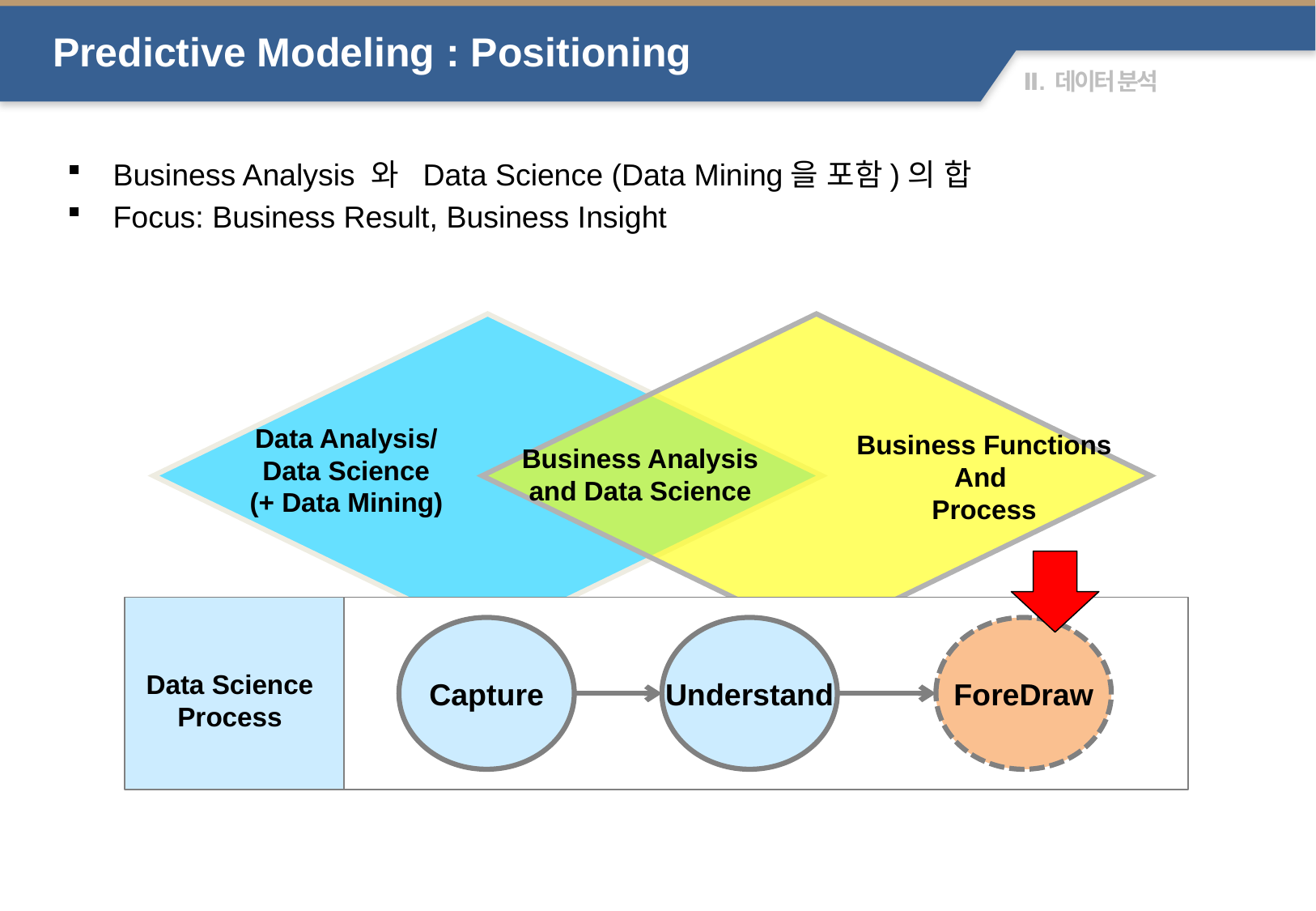

Predictive Modeling : Positioning
Business Analysis 와  Data Science (Data Mining을 포함)의 합
Focus: Business Result, Business Insight

Data Analysis/
Data Science
(+ Data Mining)
Business Functions
And
Process
Business Analysis
and Data Science

Capture
Understand
ForeDraw
Data Science
Process